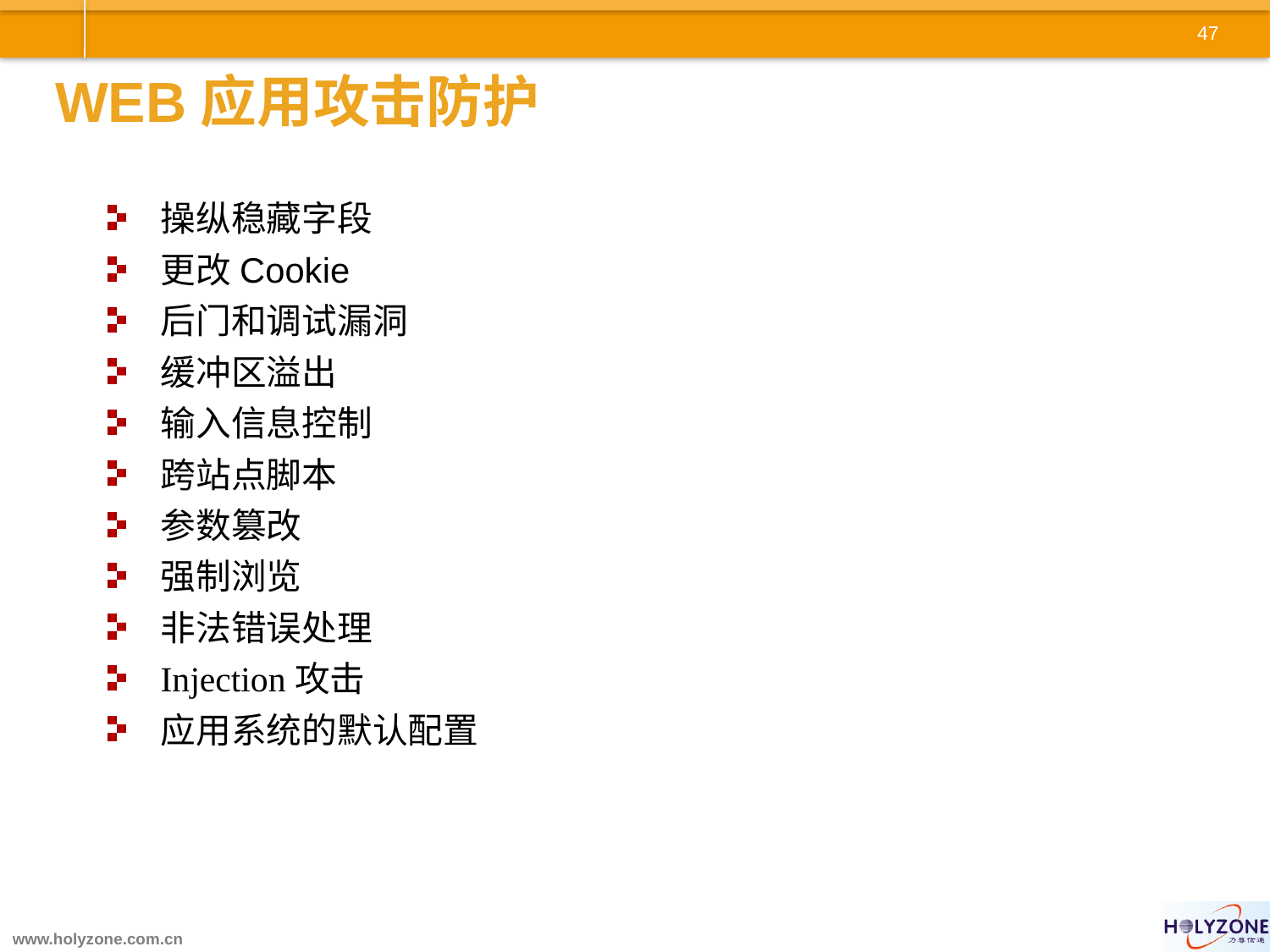

# WEB应用攻击防护
操纵稳藏字段
更改Cookie
后门和调试漏洞
缓冲区溢出
输入信息控制
跨站点脚本
参数篡改
强制浏览
非法错误处理
Injection攻击
应用系统的默认配置